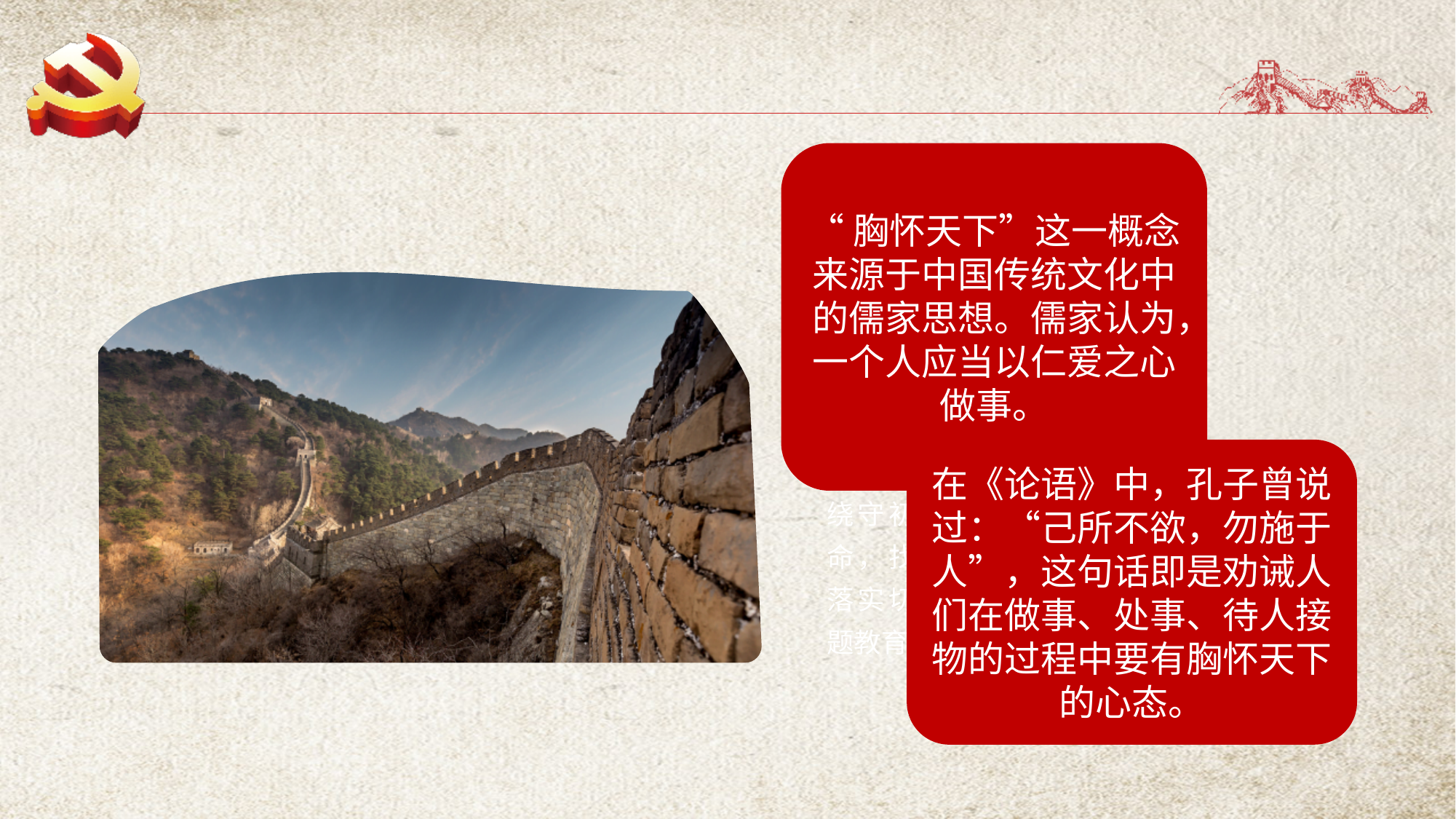

“胸怀天下”这一概念来源于中国传统文化中的儒家思想。儒家认为，一个人应当以仁爱之心做事。

结合新时代新要求，推动全党围绕守初心、担使命，找差距、抓落实切实搞好主题教育。
在《论语》中，孔子曾说过：“己所不欲，勿施于人”，这句话即是劝诫人们在做事、处事、待人接物的过程中要有胸怀天下的心态。